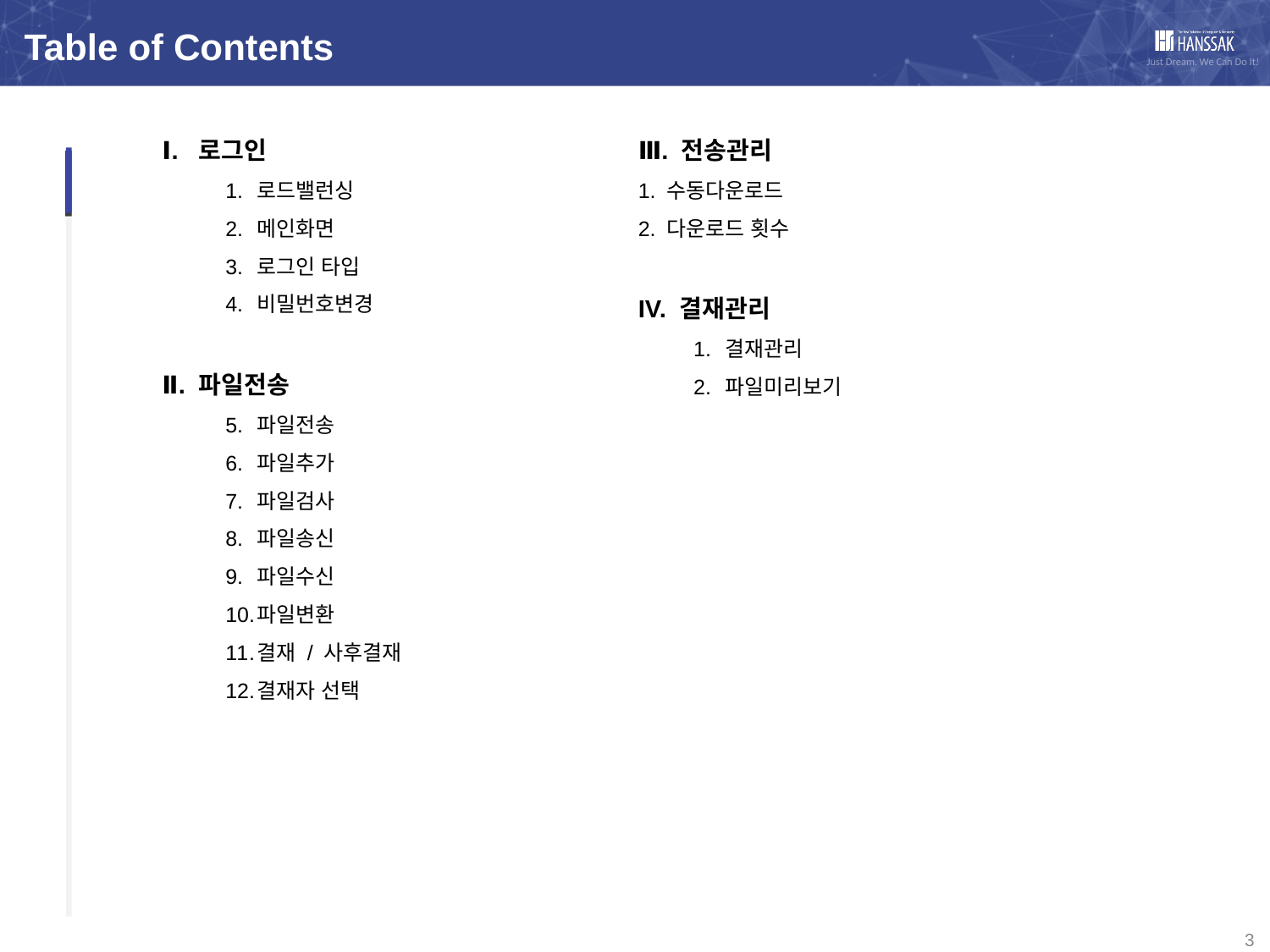

Table of Contents
Ⅰ.  로그인
로드밸런싱
메인화면
로그인 타입
비밀번호변경

Ⅱ. 파일전송
파일전송
파일추가
파일검사
파일송신
파일수신
파일변환
결재 / 사후결재
결재자 선택
Ⅲ. 전송관리
1. 수동다운로드
2. 다운로드 횟수

IV. 결재관리
결재관리
파일미리보기

3